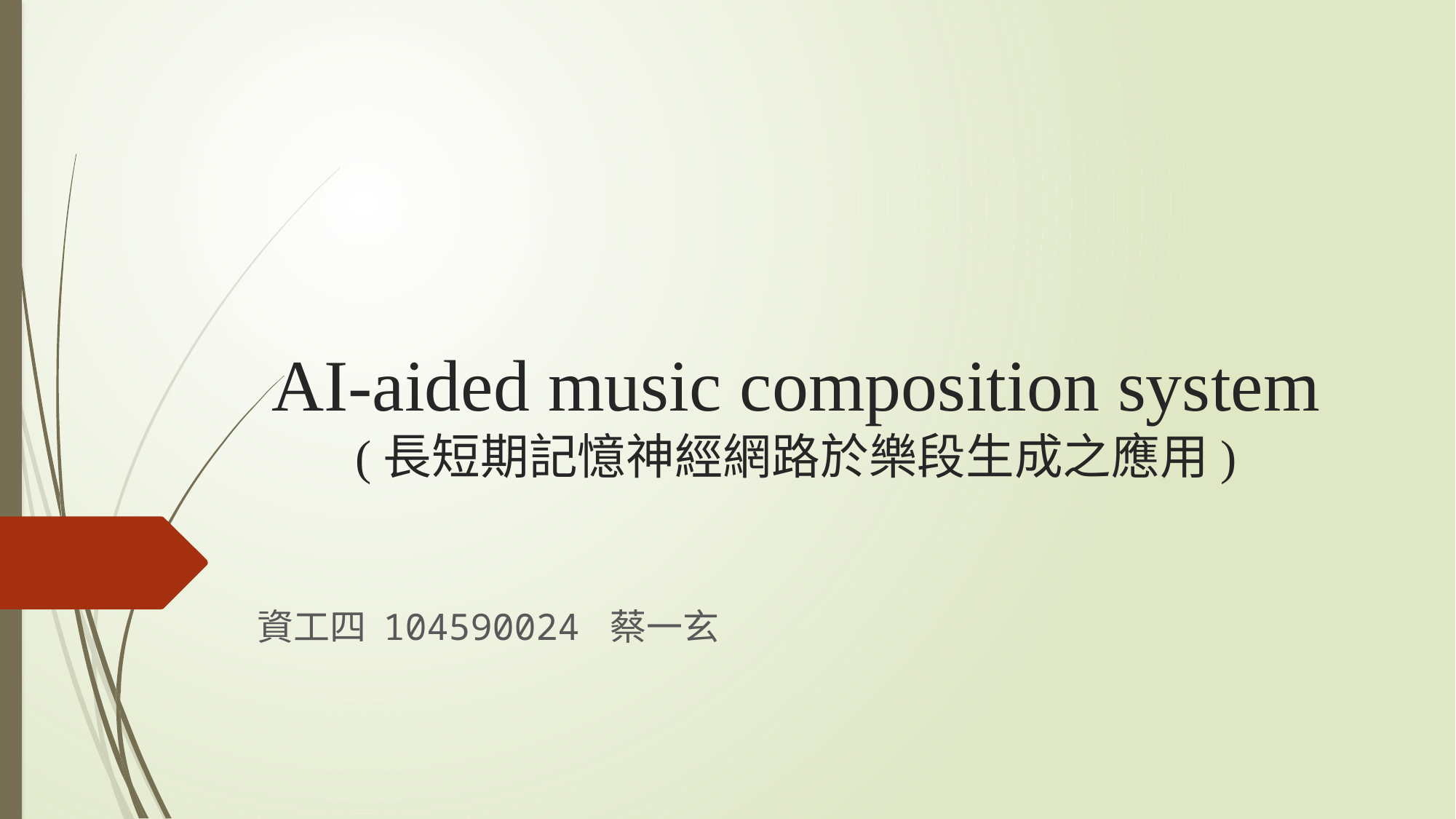

# AI-aided music composition system (長短期記憶神經網路於樂段生成之應用)
資工四 104590024 蔡一玄